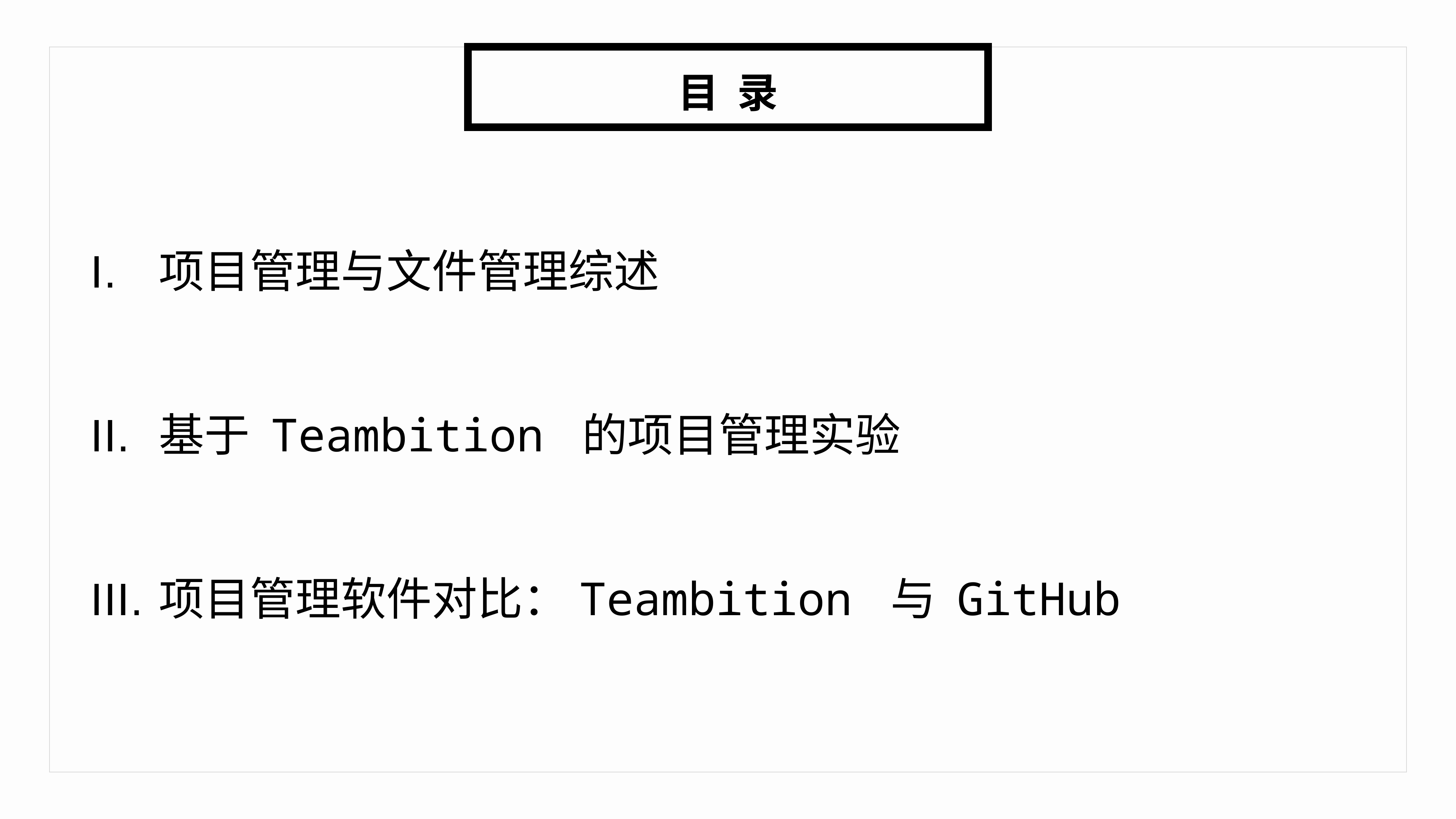

目  录
项目管理与文件管理综述

基于 Teambition 的项目管理实验

项目管理软件对比：Teambition 与 GitHub